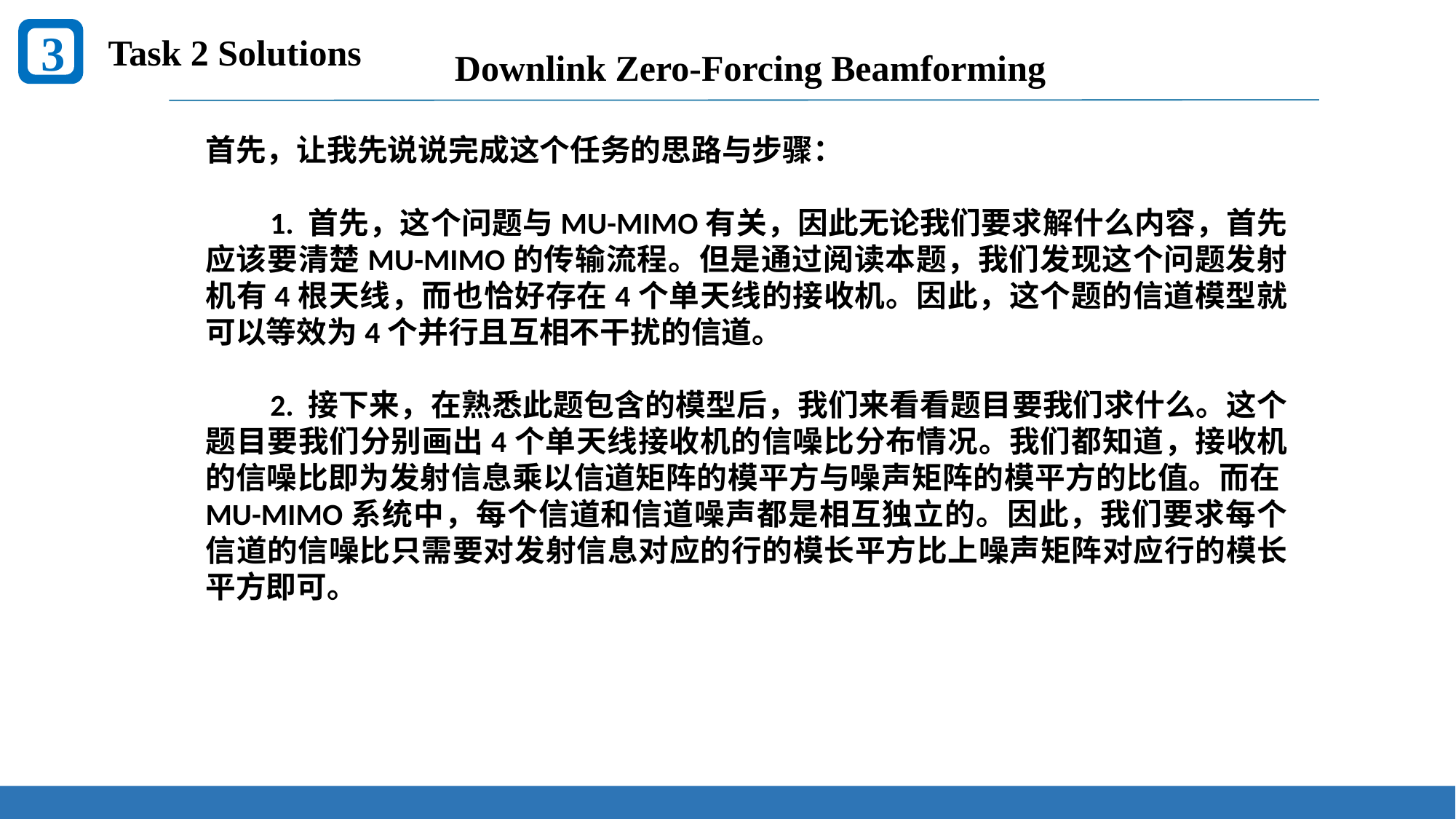

3
Task 2 Solutions
Downlink Zero-Forcing Beamforming
首先，让我先说说完成这个任务的思路与步骤：

         1. 首先，这个问题与MU-MIMO有关，因此无论我们要求解什么内容，首先应该要清楚MU-MIMO的传输流程。但是通过阅读本题，我们发现这个问题发射机有4根天线，而也恰好存在4个单天线的接收机。因此，这个题的信道模型就可以等效为4个并行且互相不干扰的信道。

         2. 接下来，在熟悉此题包含的模型后，我们来看看题目要我们求什么。这个题目要我们分别画出4个单天线接收机的信噪比分布情况。我们都知道，接收机的信噪比即为发射信息乘以信道矩阵的模平方与噪声矩阵的模平方的比值。而在MU-MIMO系统中，每个信道和信道噪声都是相互独立的。因此，我们要求每个信道的信噪比只需要对发射信息对应的行的模长平方比上噪声矩阵对应行的模长平方即可。